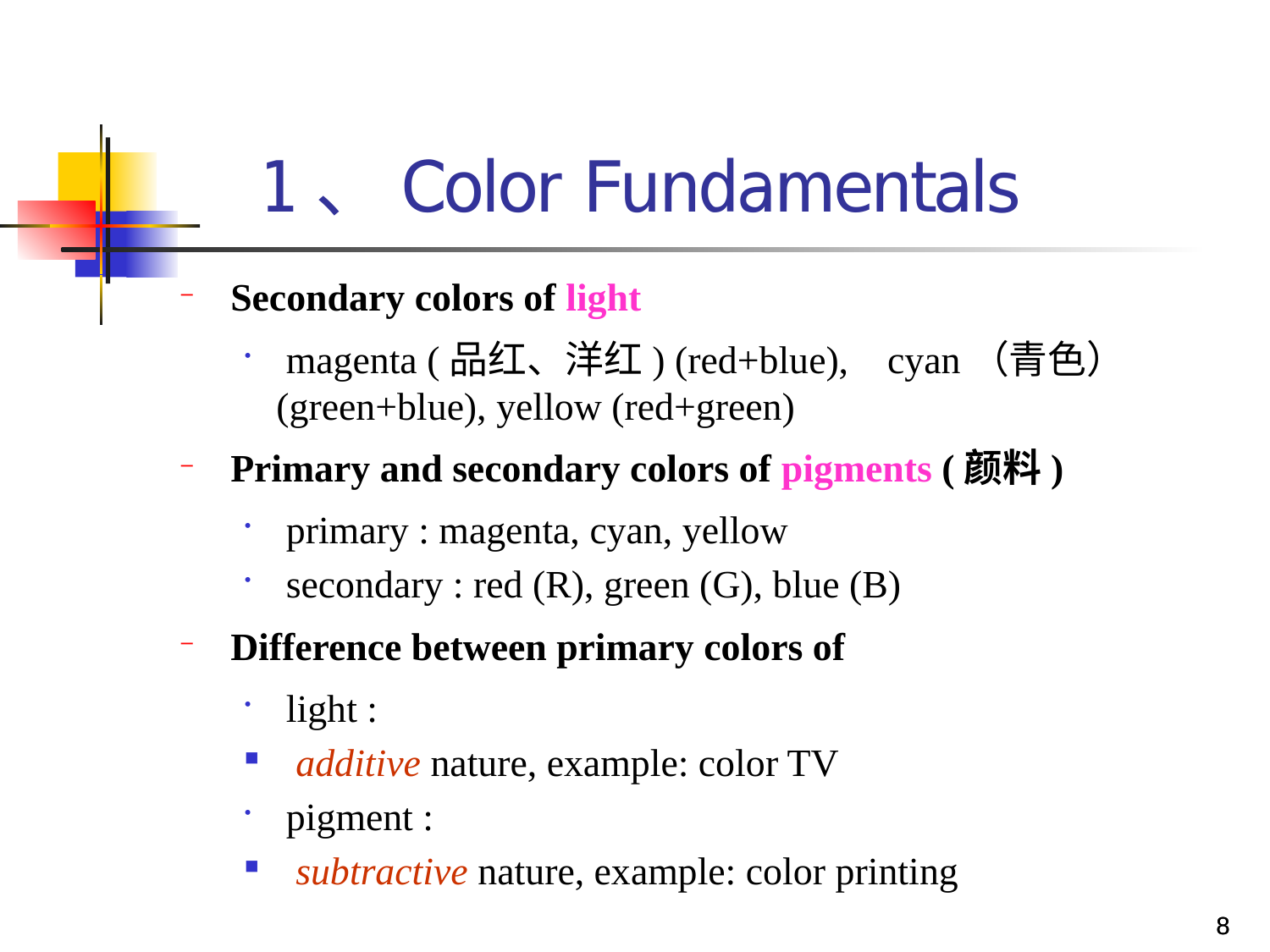

# 1、Color Fundamentals
 Secondary colors of light
 magenta (品红、洋红) (red+blue),    cyan（青色） (green+blue), yellow (red+green)
 Primary and secondary colors of pigments (颜料)
 primary : magenta, cyan, yellow
 secondary : red (R), green (G), blue (B)
 Difference between primary colors of
 light :
  additive nature, example: color TV
 pigment :
  subtractive nature, example: color printing
8
8